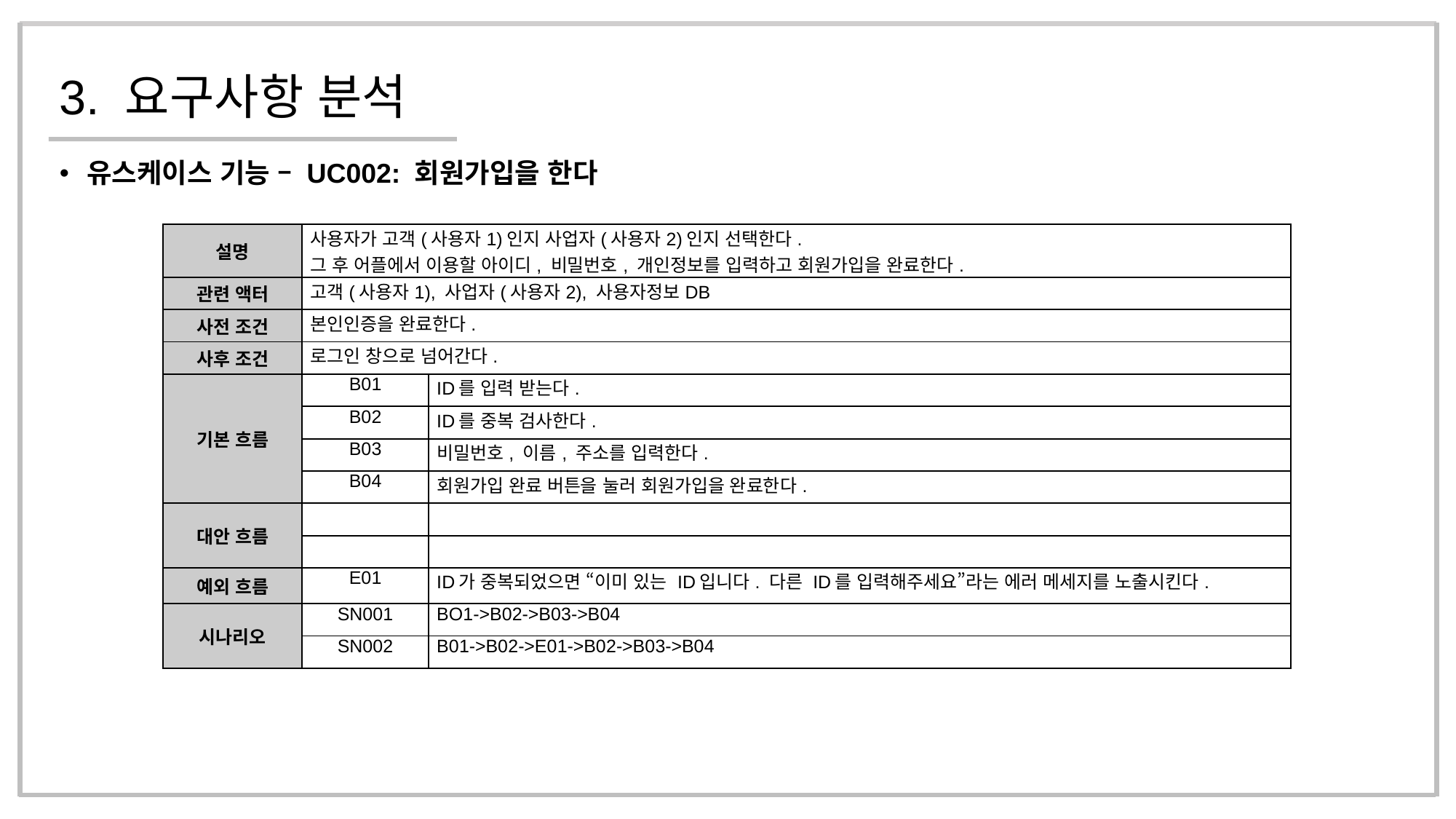

# 3. 요구사항 분석

유스케이스 기능 – UC002: 회원가입을 한다
| 설명 | 사용자가 고객(사용자1)인지 사업자(사용자2)인지 선택한다. 그 후 어플에서 이용할 아이디, 비밀번호, 개인정보를 입력하고 회원가입을 완료한다. |  |
| --- | --- | --- |
| 관련 액터 | 고객(사용자1), 사업자(사용자2), 사용자정보DB |  |
| 사전 조건 | 본인인증을 완료한다. |  |
| 사후 조건 | 로그인 창으로 넘어간다. |  |
| 기본 흐름 | B01 | ID를 입력 받는다. |
|  | B02 | ID를 중복 검사한다. |
|  | B03 | 비밀번호, 이름, 주소를 입력한다. |
|  | B04 | 회원가입 완료 버튼을 눌러 회원가입을 완료한다. |
| 대안 흐름 |  |  |
|  |  |  |
| 예외 흐름 | E01 | ID가 중복되었으면 “이미 있는 ID입니다. 다른 ID를 입력해주세요”라는 에러 메세지를 노출시킨다. |
| 시나리오 | SN001 | BO1->B02->B03->B04 |
|  | SN002 | B01->B02->E01->B02->B03->B04 |